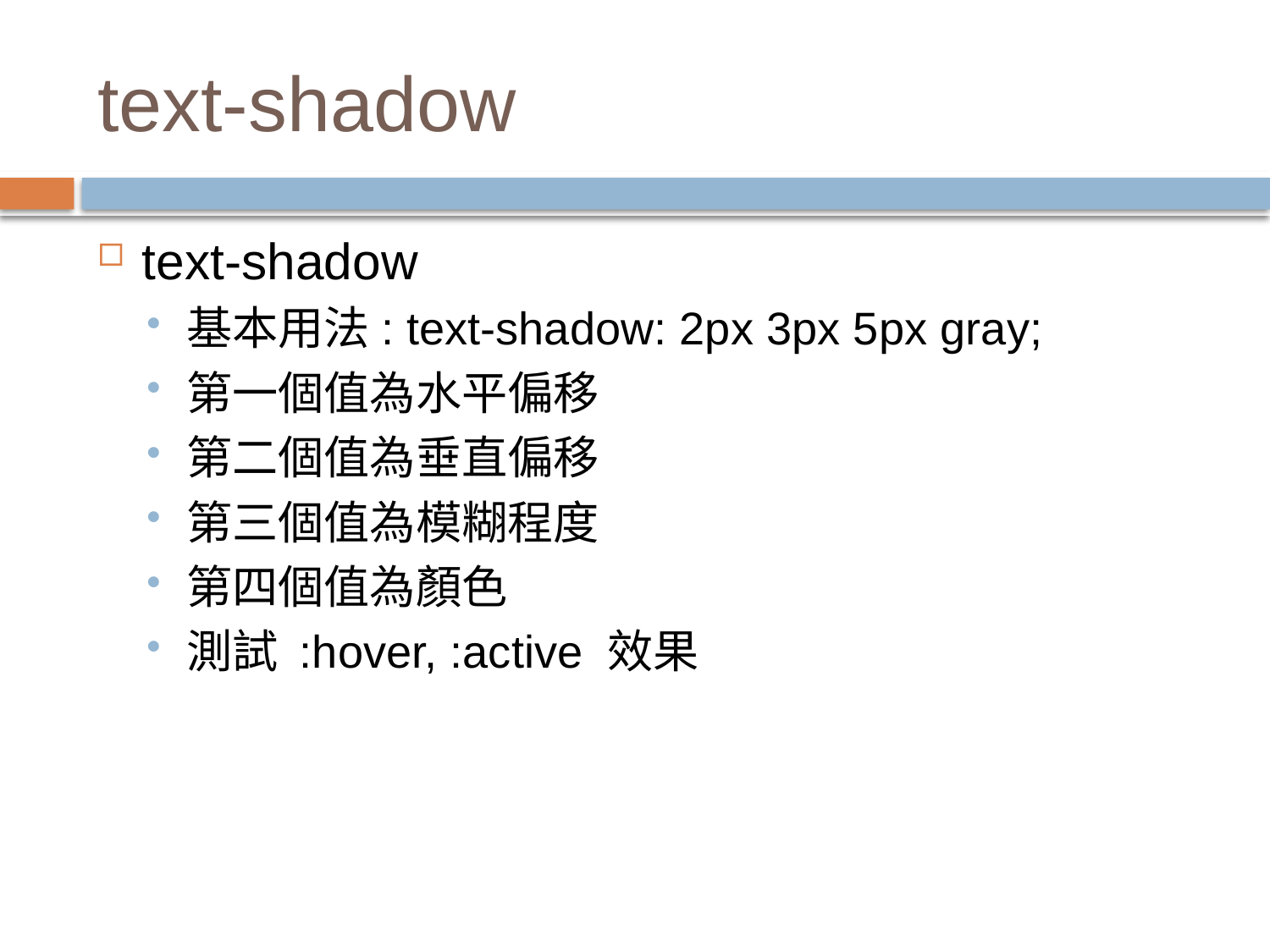

# text-shadow
text-shadow
基本用法: text-shadow: 2px 3px 5px gray;
第一個值為水平偏移
第二個值為垂直偏移
第三個值為模糊程度
第四個值為顏色
測試 :hover, :active 效果